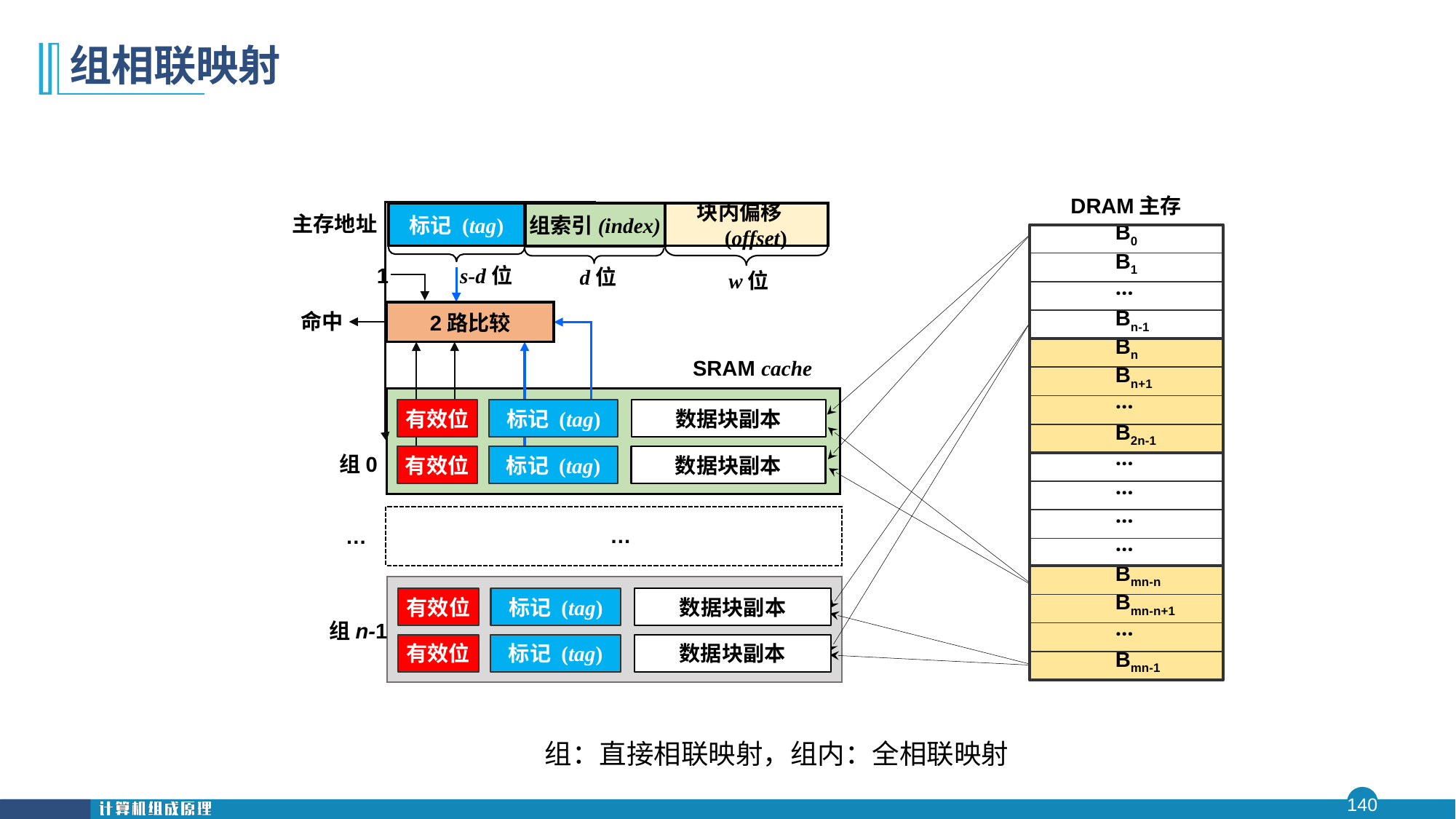

# 组相联映射
DRAM主存
B0

B1
⸱⸱⸱
Bn-1
Bn

Bn+1
⸱⸱⸱
B2n-1
⸱⸱⸱

⸱⸱⸱
⸱⸱⸱
⸱⸱⸱
Bmn-n

Bmn-n+1
⸱⸱⸱
Bmn-1

标记 (tag)
块内偏移(offset)
组索引(index)
s-d位
d位
w位
主存地址

1
2路比较
命中

SRAM cache

有效位
有效位
有效位
有效位
标记 (tag)
标记 (tag)
标记 (tag)
标记 (tag)
数据块副本
数据块副本

组0

…
…

数据块副本
组n-1
数据块副本

组：直接相联映射，组内：全相联映射